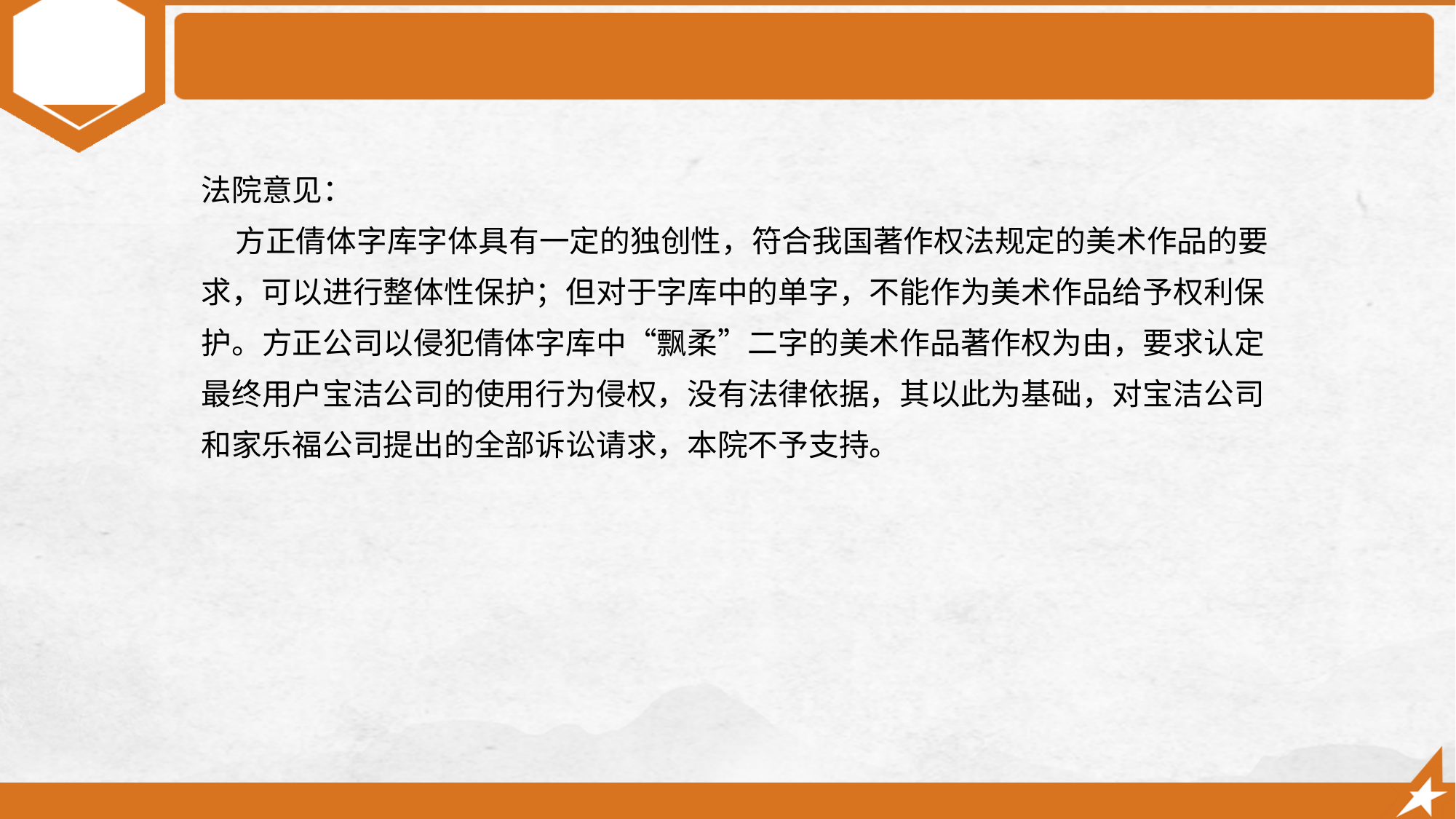

法院意见：
    方正倩体字库字体具有一定的独创性，符合我国著作权法规定的美术作品的要求，可以进行整体性保护；但对于字库中的单字，不能作为美术作品给予权利保护。方正公司以侵犯倩体字库中“飘柔”二字的美术作品著作权为由，要求认定最终用户宝洁公司的使用行为侵权，没有法律依据，其以此为基础，对宝洁公司和家乐福公司提出的全部诉讼请求，本院不予支持。